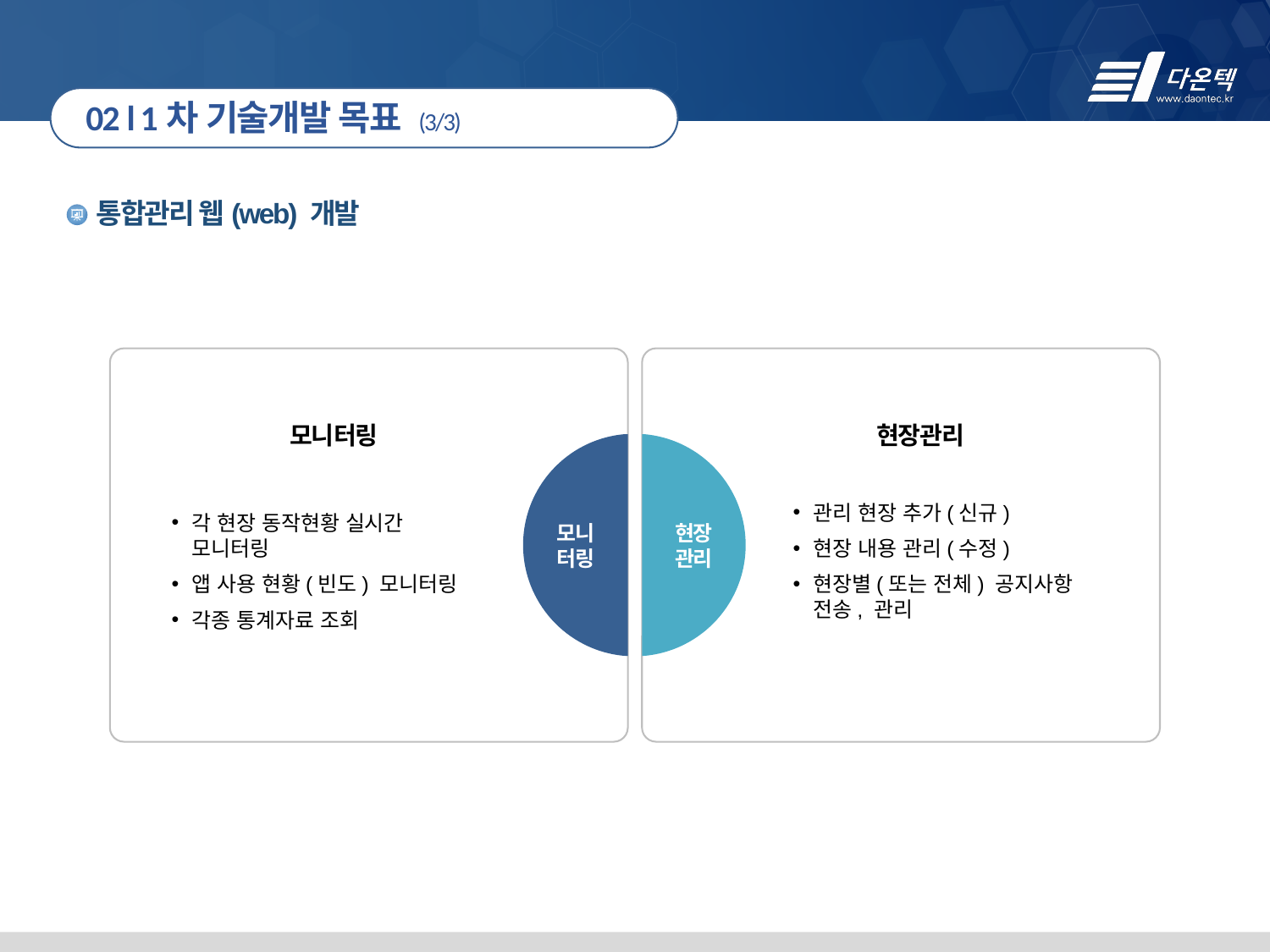

02 l 1차 기술개발 목표 (3/3)
통합관리 웹(web) 개발

모니터링
현장관리
모니
터링
현장
관리
관리 현장 추가(신규)
현장 내용 관리(수정)
현장별(또는 전체) 공지사항 전송, 관리
각 현장 동작현황 실시간 모니터링
앱 사용 현황(빈도) 모니터링
각종 통계자료 조회